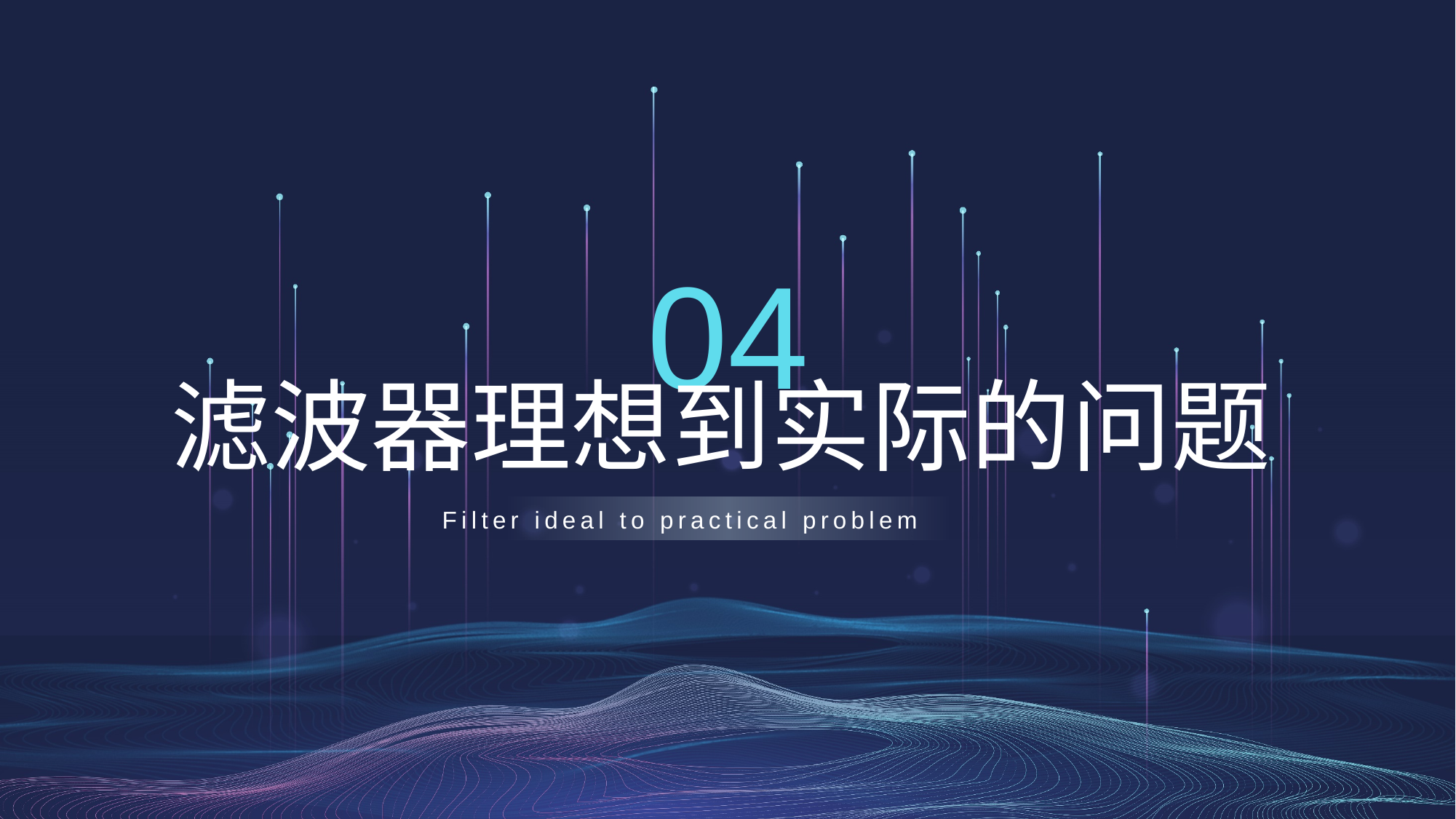

04
滤波器理想到实际的问题

Filter ideal to practical problem